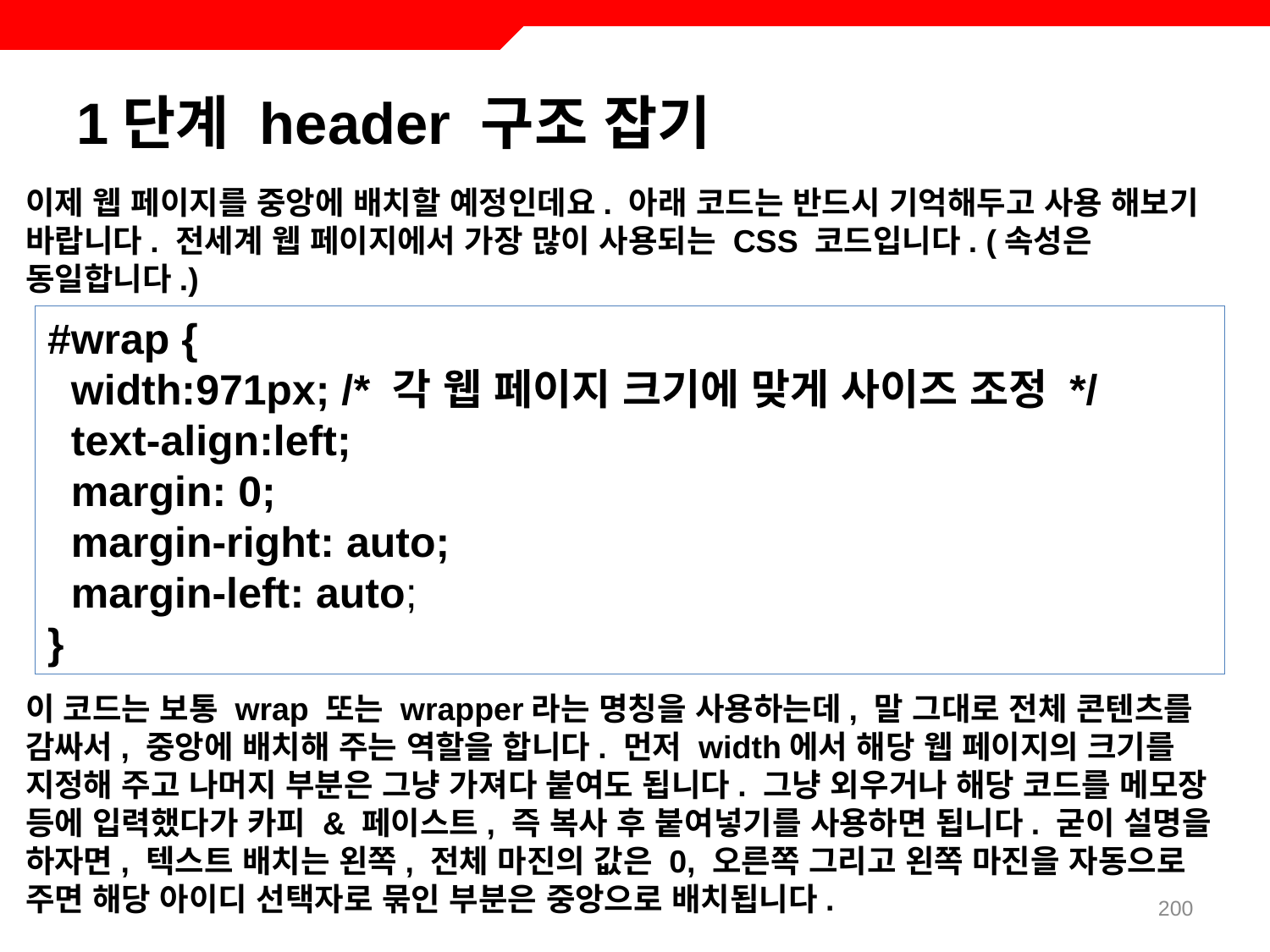

# 1단계 header 구조 잡기
이제 웹 페이지를 중앙에 배치할 예정인데요. 아래 코드는 반드시 기억해두고 사용 해보기 바랍니다. 전세계 웹 페이지에서 가장 많이 사용되는 CSS 코드입니다. (속성은 동일합니다.)
#wrap {
  width:971px; /* 각 웹 페이지 크기에 맞게 사이즈 조정 */
  text-align:left;
  margin: 0;
  margin-right: auto;
  margin-left: auto;
}
이 코드는 보통 wrap 또는 wrapper라는 명칭을 사용하는데, 말 그대로 전체 콘텐츠를 감싸서, 중앙에 배치해 주는 역할을 합니다. 먼저 width에서 해당 웹 페이지의 크기를 지정해 주고 나머지 부분은 그냥 가져다 붙여도 됩니다. 그냥 외우거나 해당 코드를 메모장 등에 입력했다가 카피 & 페이스트, 즉 복사 후 붙여넣기를 사용하면 됩니다. 굳이 설명을 하자면, 텍스트 배치는 왼쪽, 전체 마진의 값은 0, 오른쪽 그리고 왼쪽 마진을 자동으로 주면 해당 아이디 선택자로 묶인 부분은 중앙으로 배치됩니다.
200